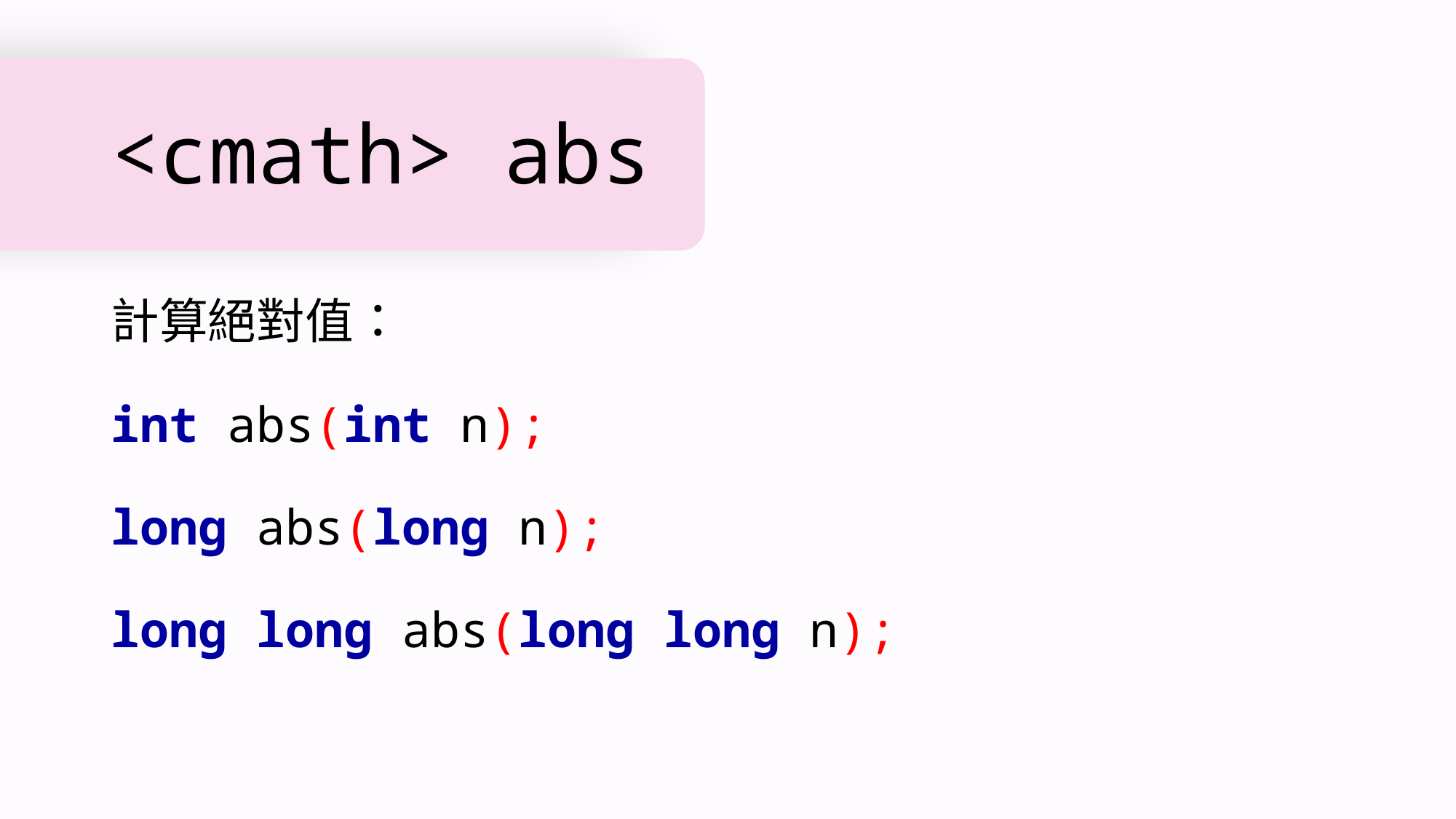

# <cmath> abs
計算絕對值：
int abs(int n);
long abs(long n);
long long abs(long long n);